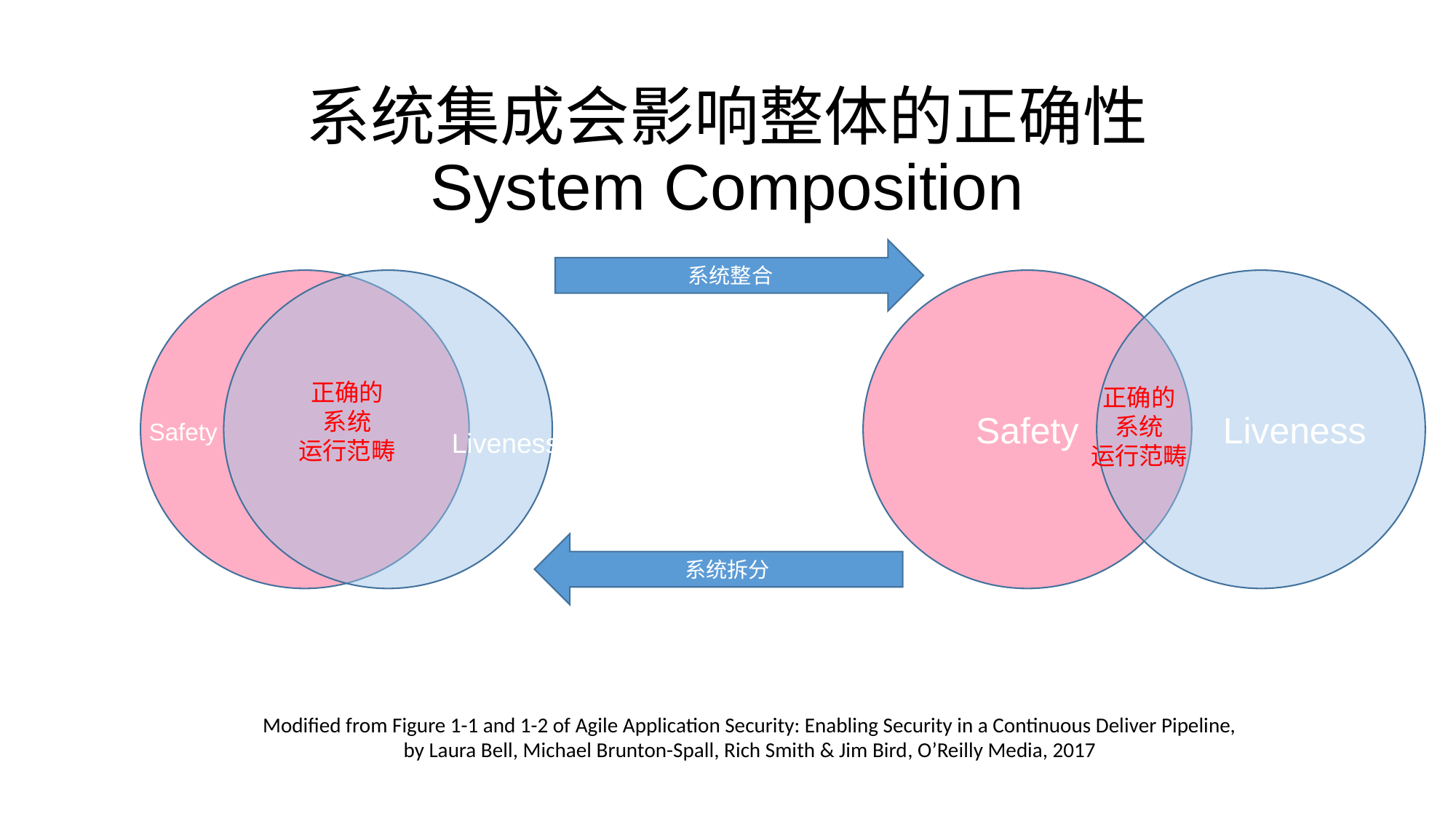

# 系统集成会影响整体的正确性 System Composition
系统整合

正确的
系统
运行范畴
Safety
Liveness
Safety
Liveness
正确的
系统
运行范畴
系统拆分
Modified from Figure 1-1 and 1-2 of Agile Application Security: Enabling Security in a Continuous Deliver Pipeline,
by Laura Bell, Michael Brunton-Spall, Rich Smith & Jim Bird, O’Reilly Media, 2017